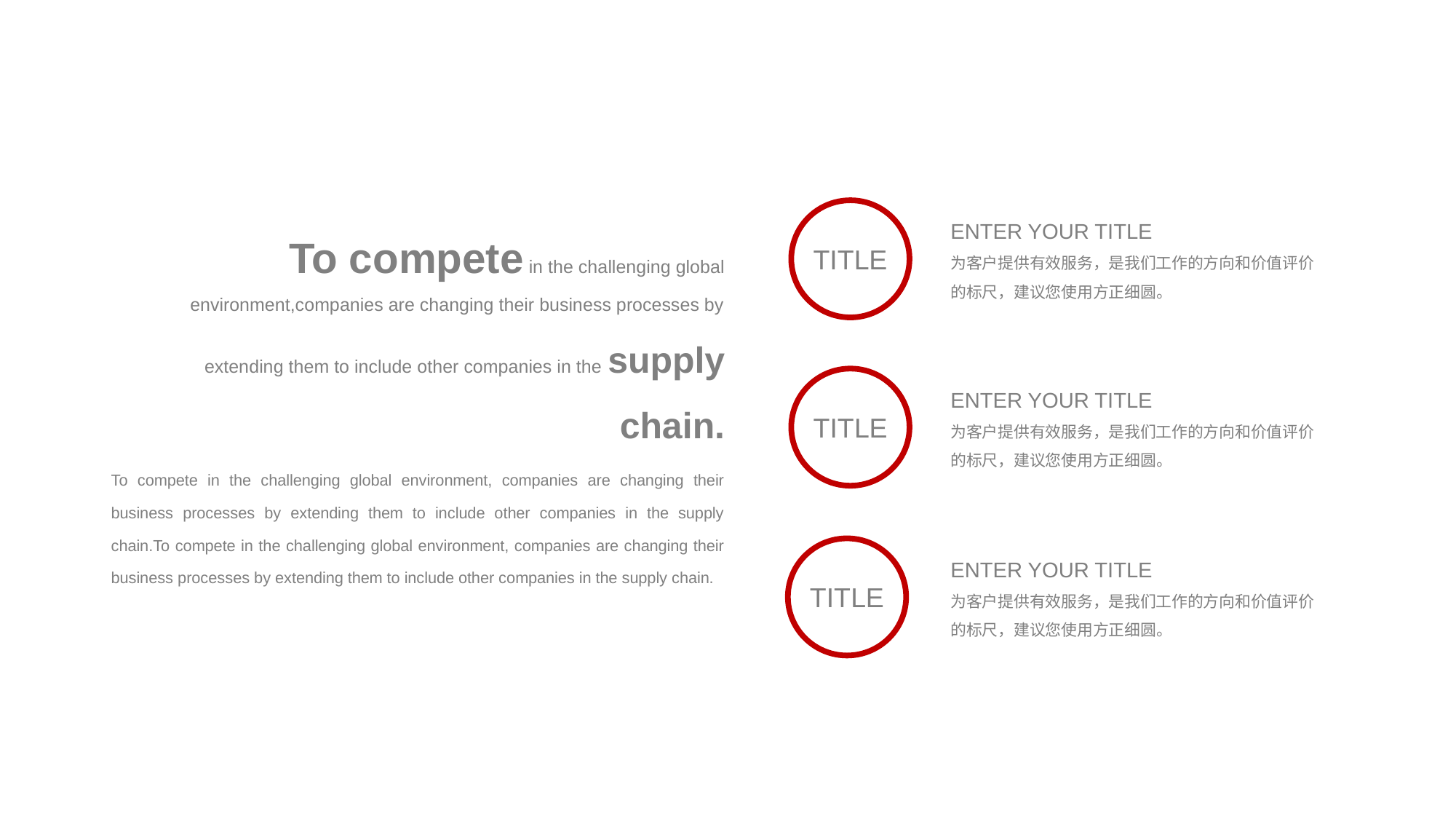

To compete in the challenging global environment,companies are changing their business processes by extending them to include other companies in the supply chain.

ENTER YOUR TITLE
为客户提供有效服务，是我们工作的方向和价值评价的标尺，建议您使用方正细圆。
TITLE

ENTER YOUR TITLE
为客户提供有效服务，是我们工作的方向和价值评价的标尺，建议您使用方正细圆。
TITLE
To compete in the challenging global environment, companies are changing their business processes by extending them to include other companies in the supply chain.To compete in the challenging global environment, companies are changing their business processes by extending them to include other companies in the supply chain.

ENTER YOUR TITLE
为客户提供有效服务，是我们工作的方向和价值评价的标尺，建议您使用方正细圆。
TITLE